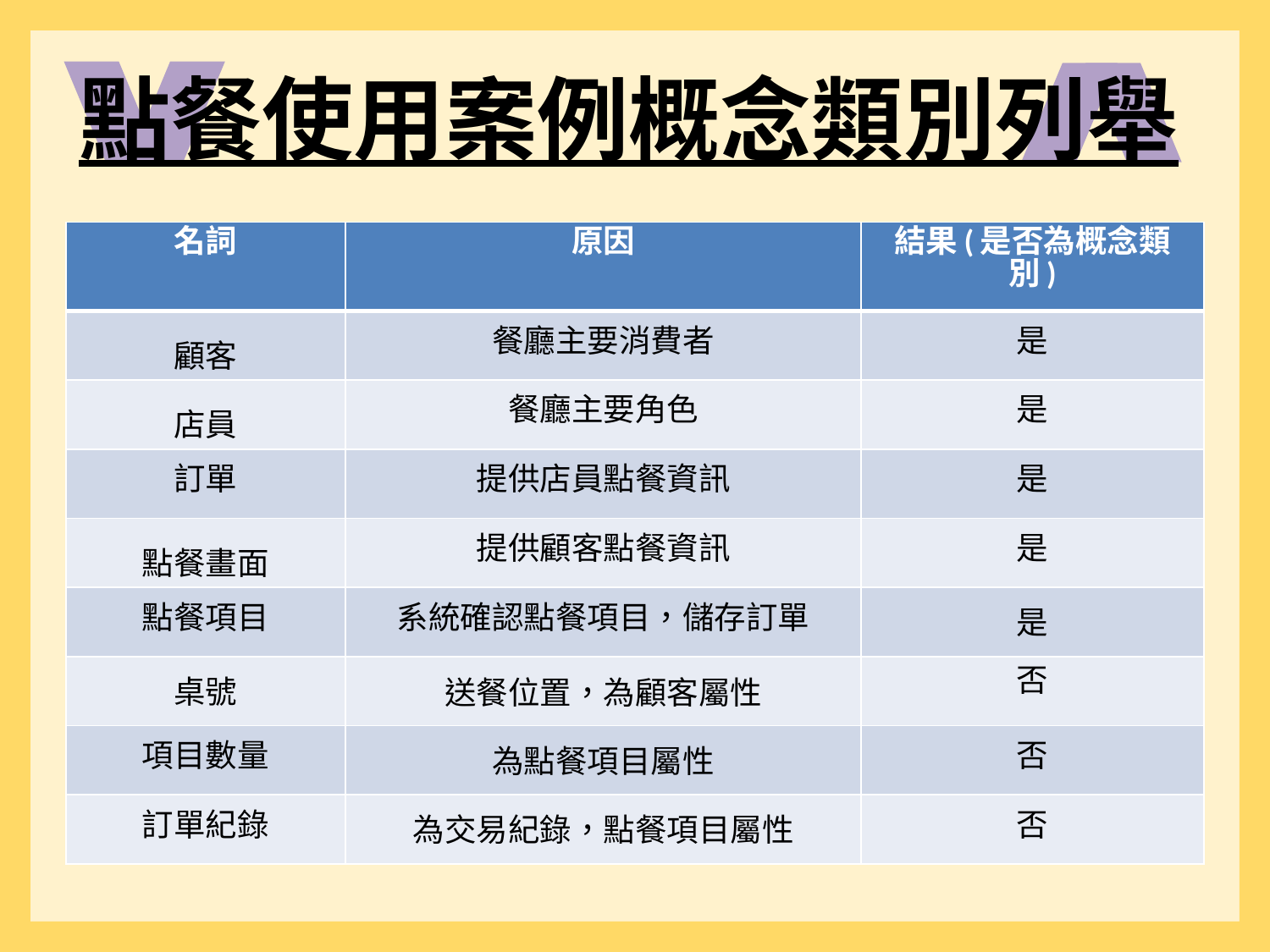

點餐使用案例概念類別列舉

| 名詞 | 原因 | 結果(是否為概念類別) |
| --- | --- | --- |
| 顧客 | 餐廳主要消費者 | 是 |
| 店員 | 餐廳主要角色 | 是 |
| 訂單 | 提供店員點餐資訊 | 是 |
| 點餐畫面 | 提供顧客點餐資訊 | 是 |
| 點餐項目 | 系統確認點餐項目，儲存訂單 | 是 |
| 桌號 | 送餐位置，為顧客屬性 | 否 |
| 項目數量 | 為點餐項目屬性 | 否 |
| 訂單紀錄 | 為交易紀錄，點餐項目屬性 | 否 |